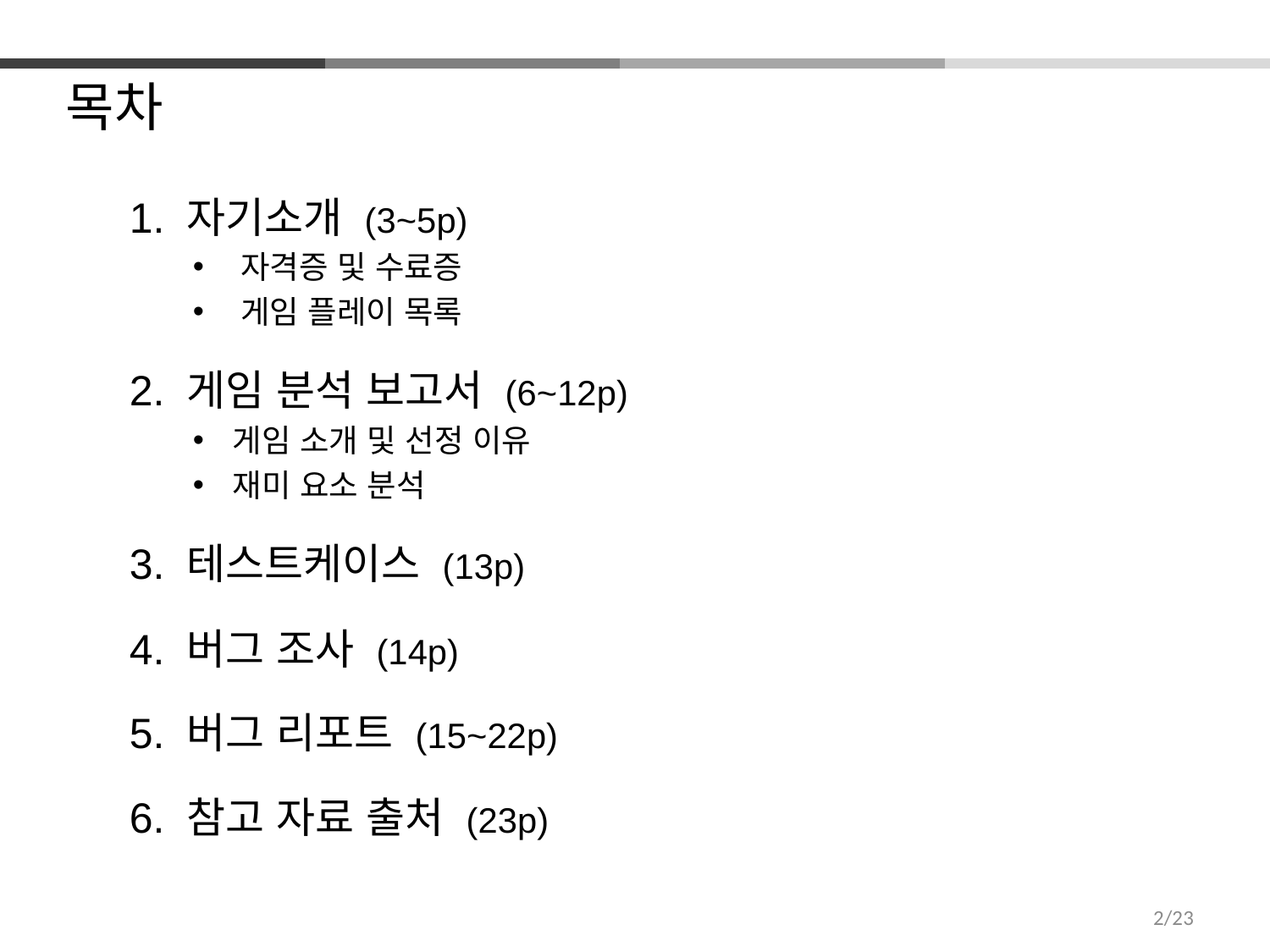

목차
1. 자기소개 (3~5p)
자격증 및 수료증
게임 플레이 목록
2. 게임 분석 보고서 (6~12p)
게임 소개 및 선정 이유
재미 요소 분석
3. 테스트케이스 (13p)
4. 버그 조사 (14p)
5. 버그 리포트 (15~22p)
6. 참고 자료 출처 (23p)
2/23